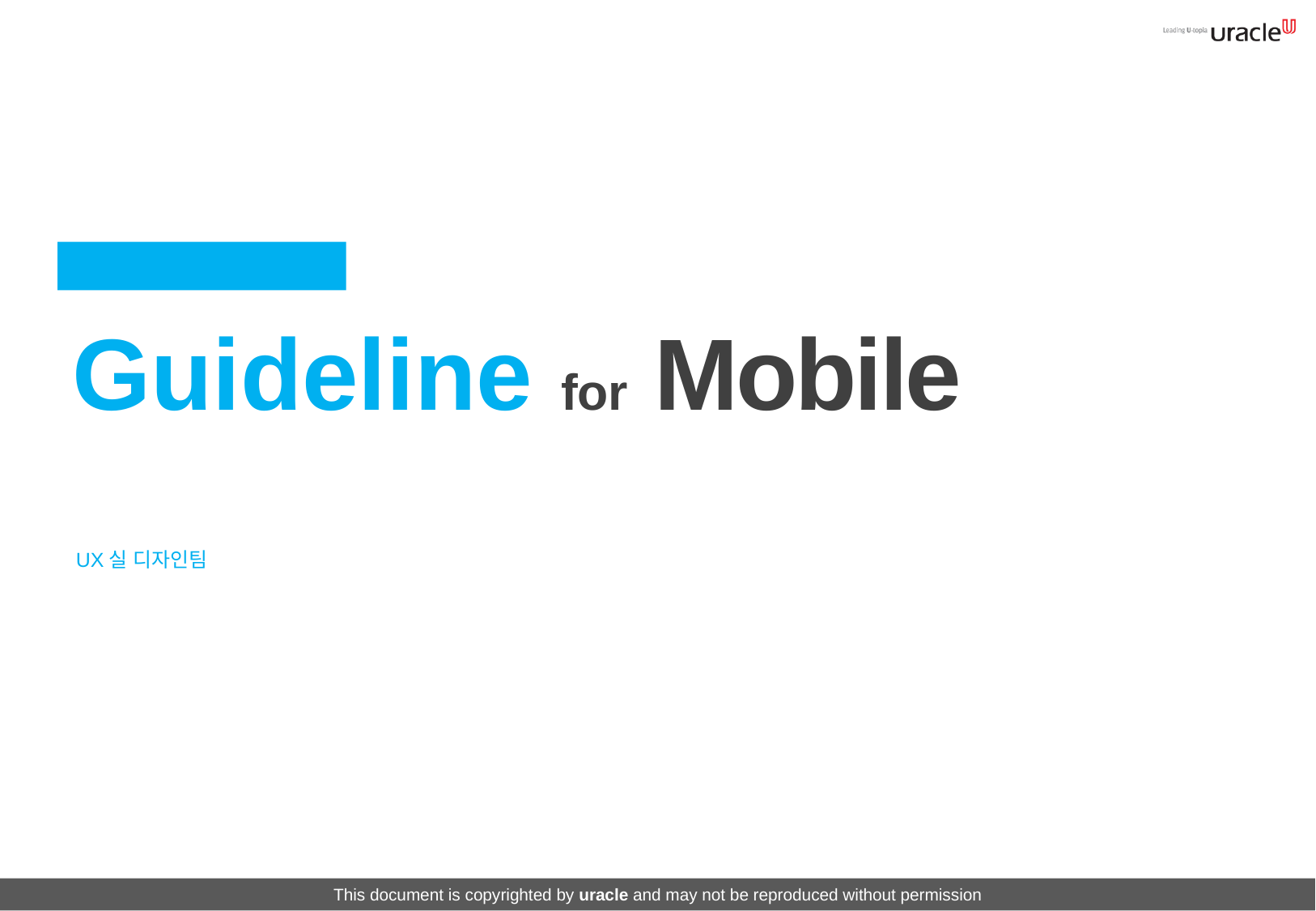

Uracle GUI Design
Guideline for Mobile

UX실 디자인팀
This document is copyrighted by uracle and may not be reproduced without permission